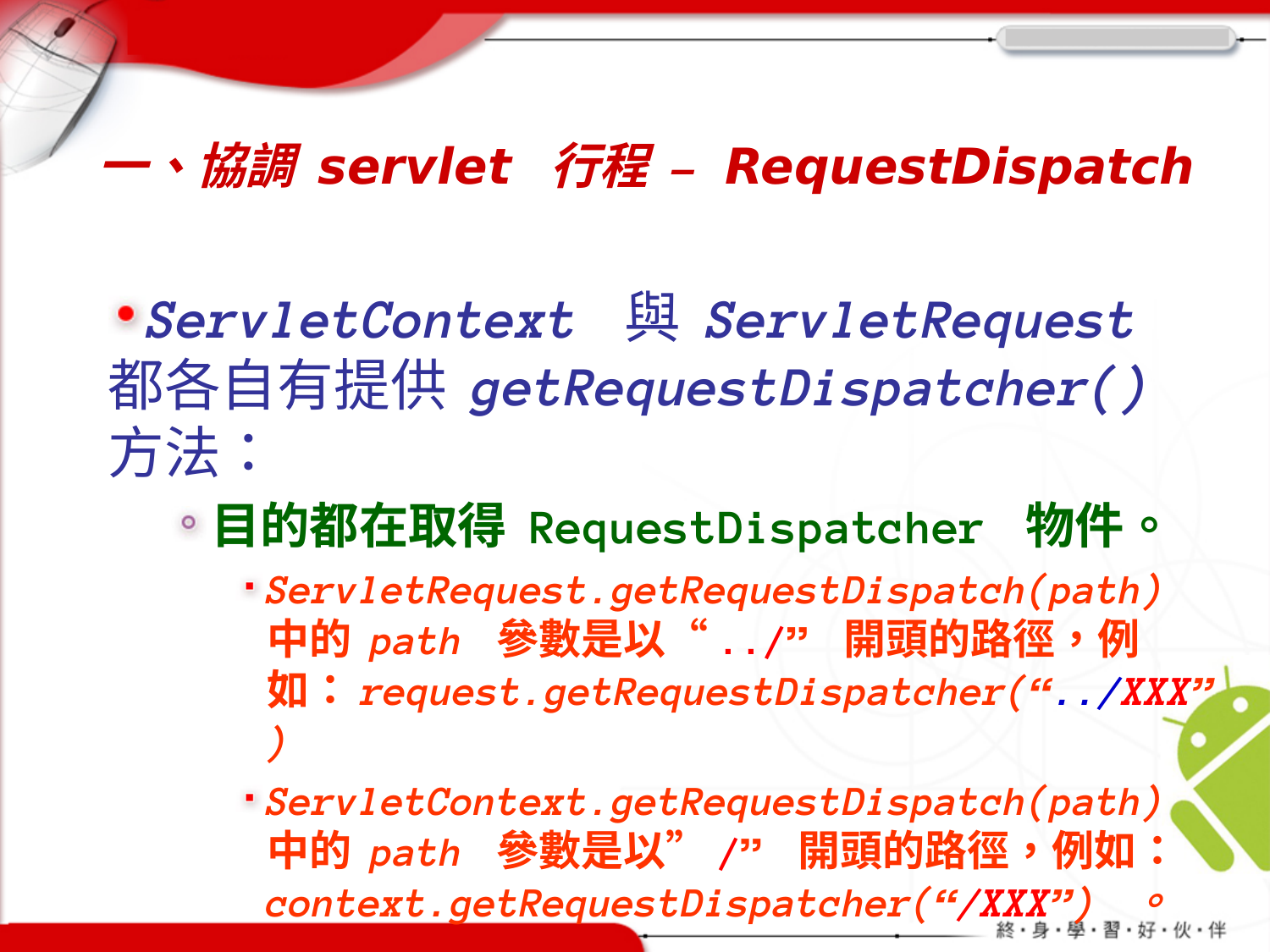

# 一、協調 servlet 行程 - RequestDispatch
ServletContext 與 ServletRequest 都各自有提供 getRequestDispatcher() 方法：
目的都在取得 RequestDispatcher 物件。
ServletRequest.getRequestDispatch(path) 中的 path 參數是以“../” 開頭的路徑，例如：request.getRequestDispatcher(“../XXX”)
ServletContext.getRequestDispatch(path) 中的 path 參數是以”/” 開頭的路徑，例如：context.getRequestDispatcher(“/XXX”) 。